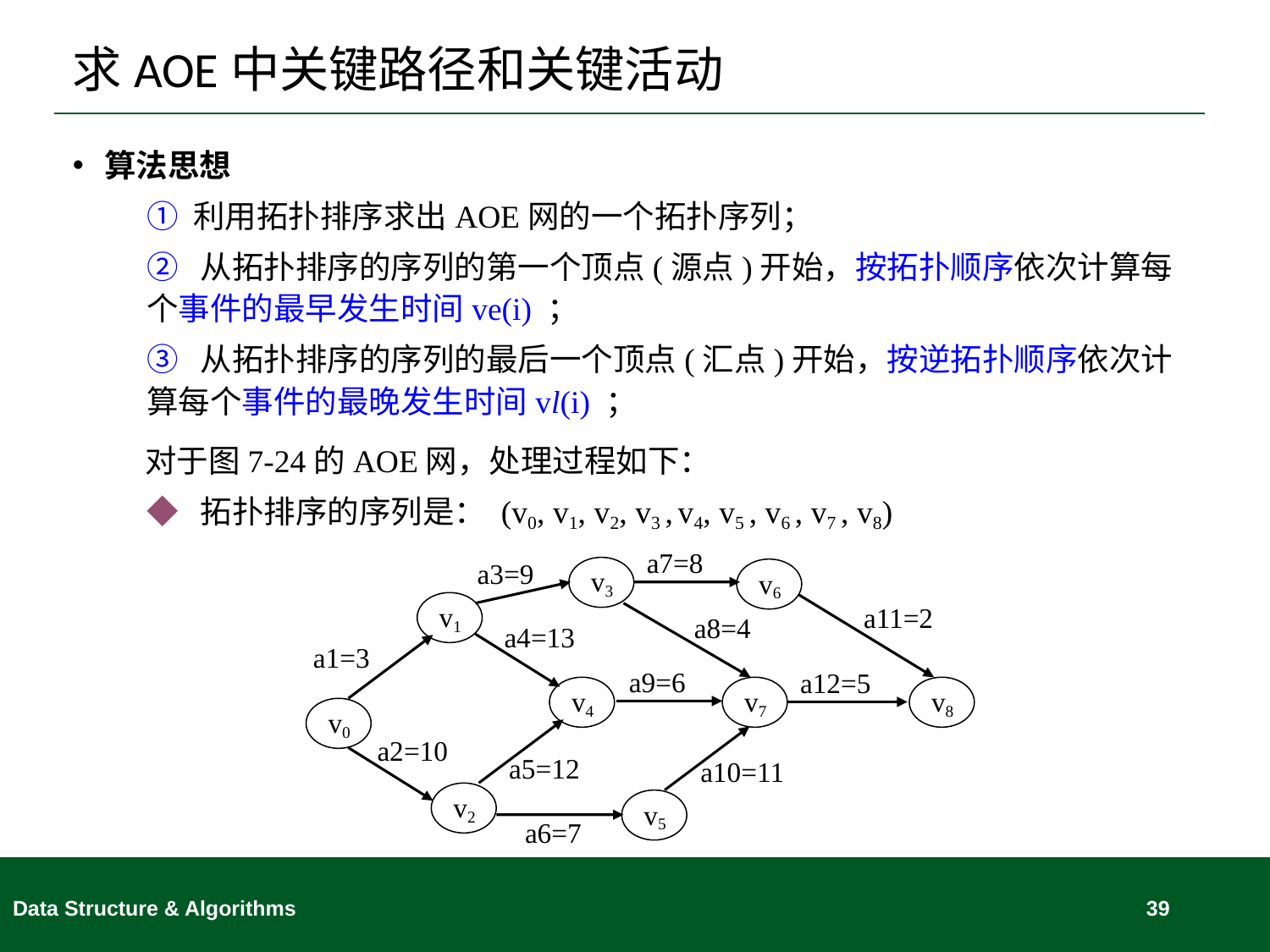

# 求AOE中关键路径和关键活动
算法思想
① 利用拓扑排序求出AOE网的一个拓扑序列；
②  从拓扑排序的序列的第一个顶点(源点)开始，按拓扑顺序依次计算每个事件的最早发生时间ve(i) ；
③  从拓扑排序的序列的最后一个顶点(汇点)开始，按逆拓扑顺序依次计算每个事件的最晚发生时间vl(i) ；
         对于图7-24的AOE网，处理过程如下：
◆  拓扑排序的序列是： (v0, v1, v2, v3 , v4, v5 , v6 , v7 , v8)

a7=8

a3=9

v3
v6
v1

a11=2

a8=4
a4=13

a1=3

a9=6

a12=5

v4
v7
v8
v0

a5=12

a10=11
a2=10

v2
v5
a6=7

Data Structure & Algorithms
39